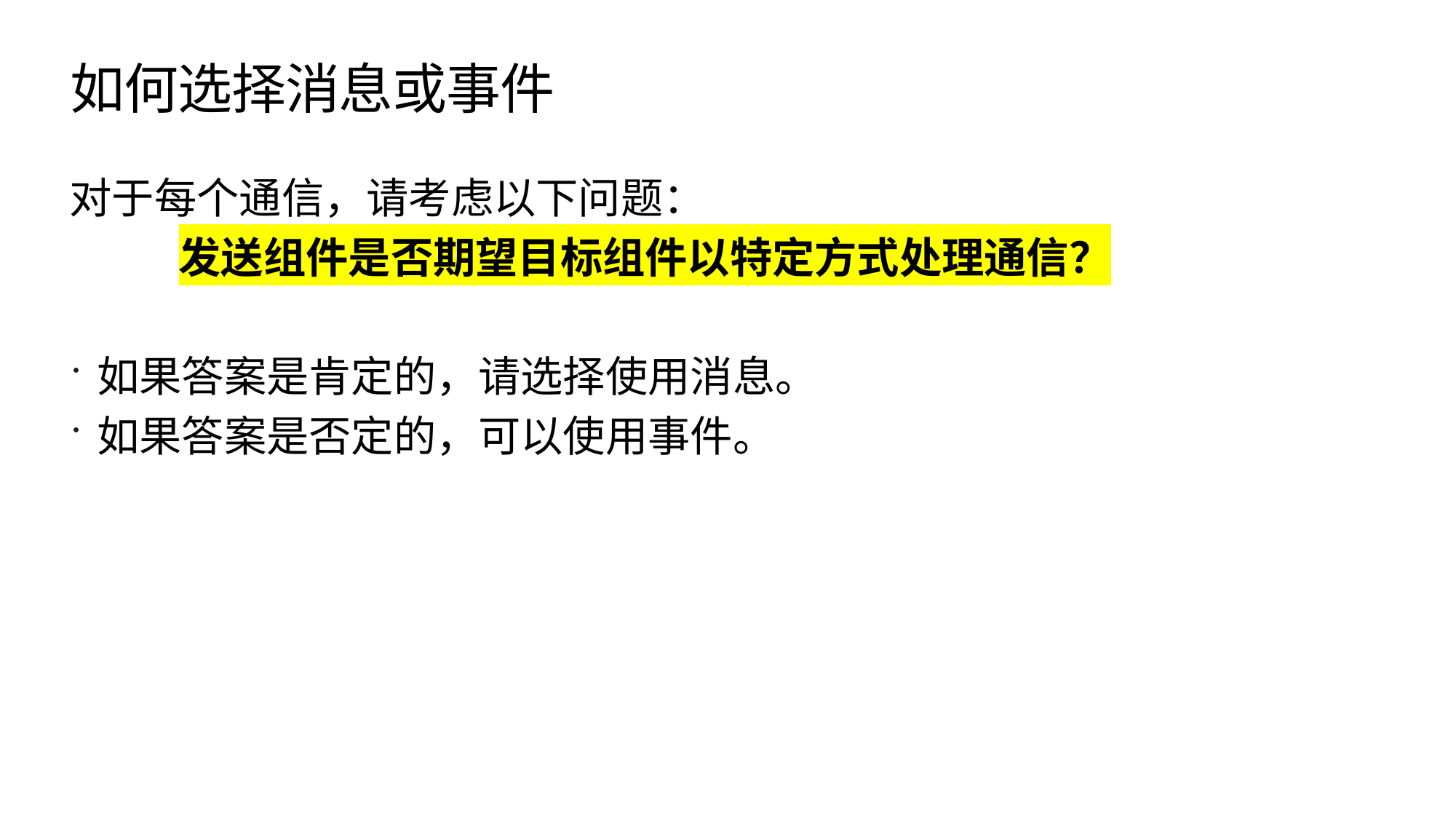

# 如何选择消息或事件
对于每个通信，请考虑以下问题：
	发送组件是否期望目标组件以特定方式处理通信？

如果答案是肯定的，请选择使用消息。
如果答案是否定的，可以使用事件。